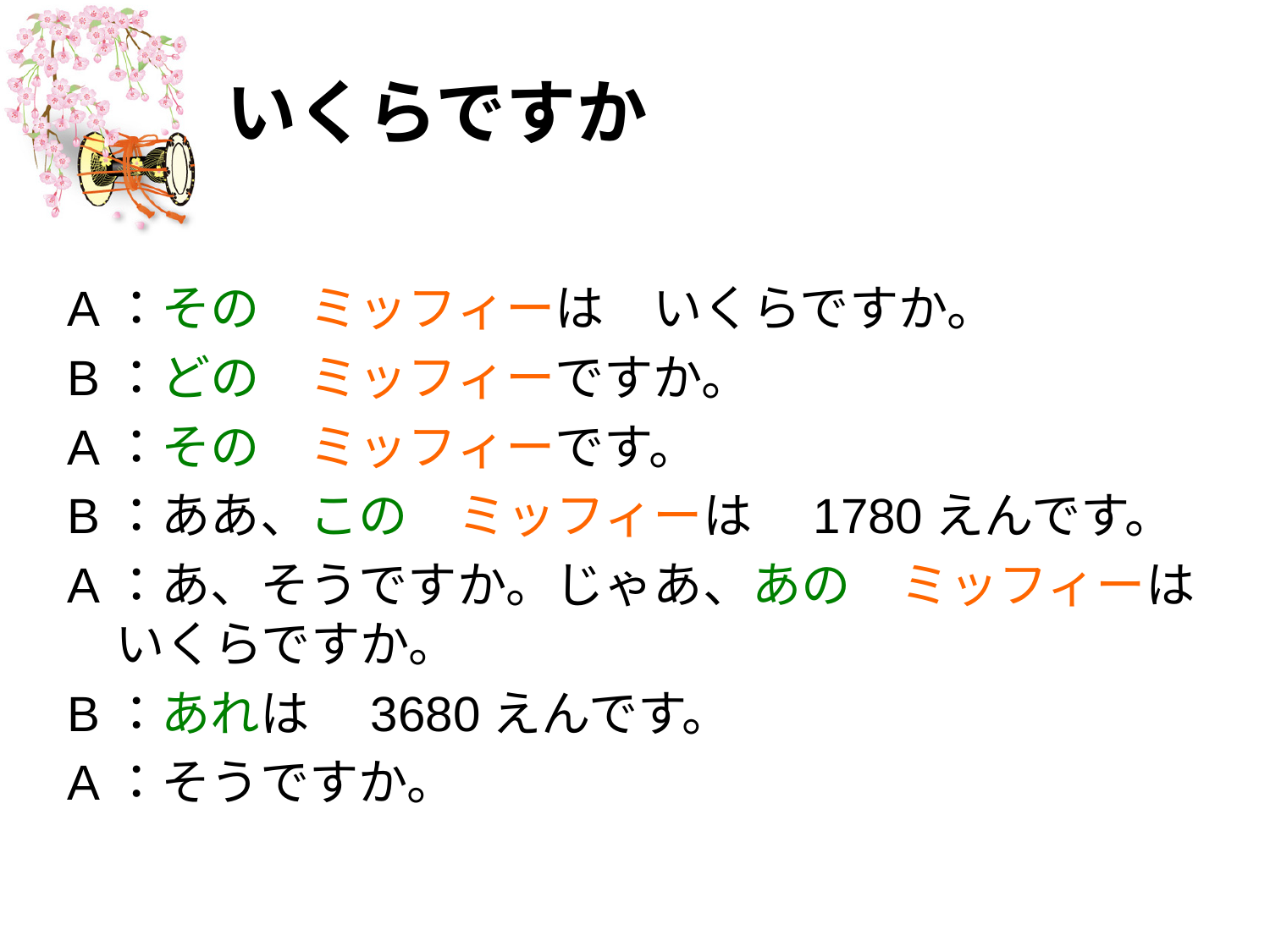

# いくらですか
A：その　ミッフィーは　いくらですか。
B：どの　ミッフィーですか。
A：その　ミッフィーです。
B：ああ、この　ミッフィーは　1780えんです。
A：あ、そうですか。じゃあ、あの　ミッフィーはいくらですか。
B：あれは　3680えんです。
A：そうですか。